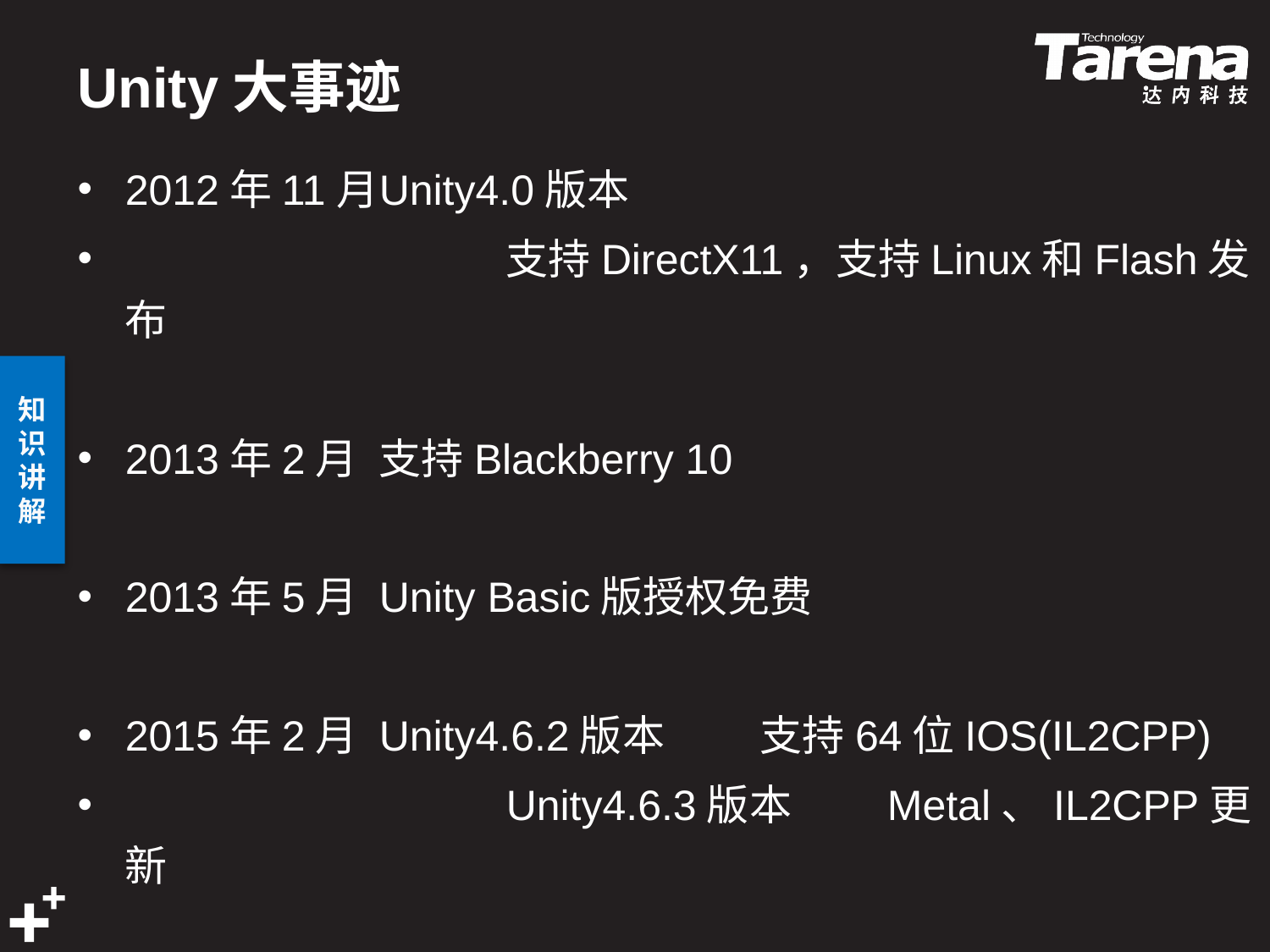

# Unity大事迹
2012年11月	Unity4.0版本
			支持DirectX11，支持Linux和Flash发布

2013年2月	支持Blackberry 10

2013年5月	Unity Basic版授权免费

2015年2月	Unity4.6.2版本	支持64位IOS(IL2CPP)
               		Unity4.6.3版本 	Metal、IL2CPP更新

2015年3月	Unity5.0版本